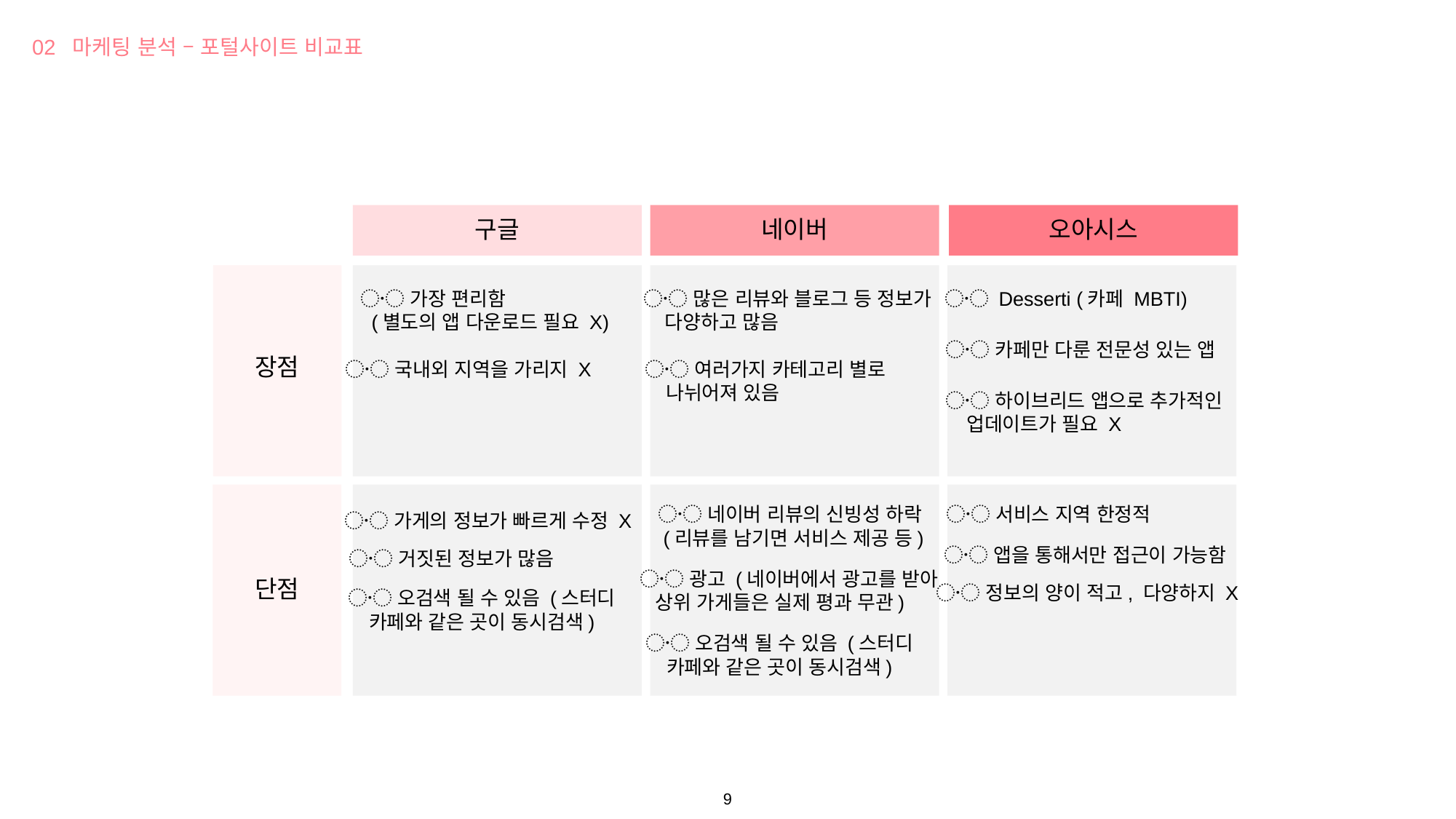

02  마케팅 분석 – 포털사이트 비교표

구글
네이버
오아시스

〮 가장 편리함
  (별도의 앱 다운로드 필요 X)
〮 많은 리뷰와 블로그 등 정보가
   다양하고 많음
〮 Desserti (카페 MBTI)
〮 카페만 다룬 전문성 있는 앱
장점
〮 국내외 지역을 가리지 X
〮 여러가지 카테고리 별로
   나뉘어져 있음
〮 하이브리드 앱으로 추가적인
   업데이트가 필요 X

〮 서비스 지역 한정적
〮 네이버 리뷰의 신빙성 하락
 (리뷰를 남기면 서비스 제공 등)
〮 가게의 정보가 빠르게 수정 X
〮 앱을 통해서만 접근이 가능함
〮 거짓된 정보가 많음
〮 광고 (네이버에서 광고를 받아
  상위 가게들은 실제 평과 무관)
단점
〮 정보의 양이 적고, 다양하지 X
〮 오검색 될 수 있음 (스터디
   카페와 같은 곳이 동시검색)
〮 오검색 될 수 있음 (스터디
   카페와 같은 곳이 동시검색)
9